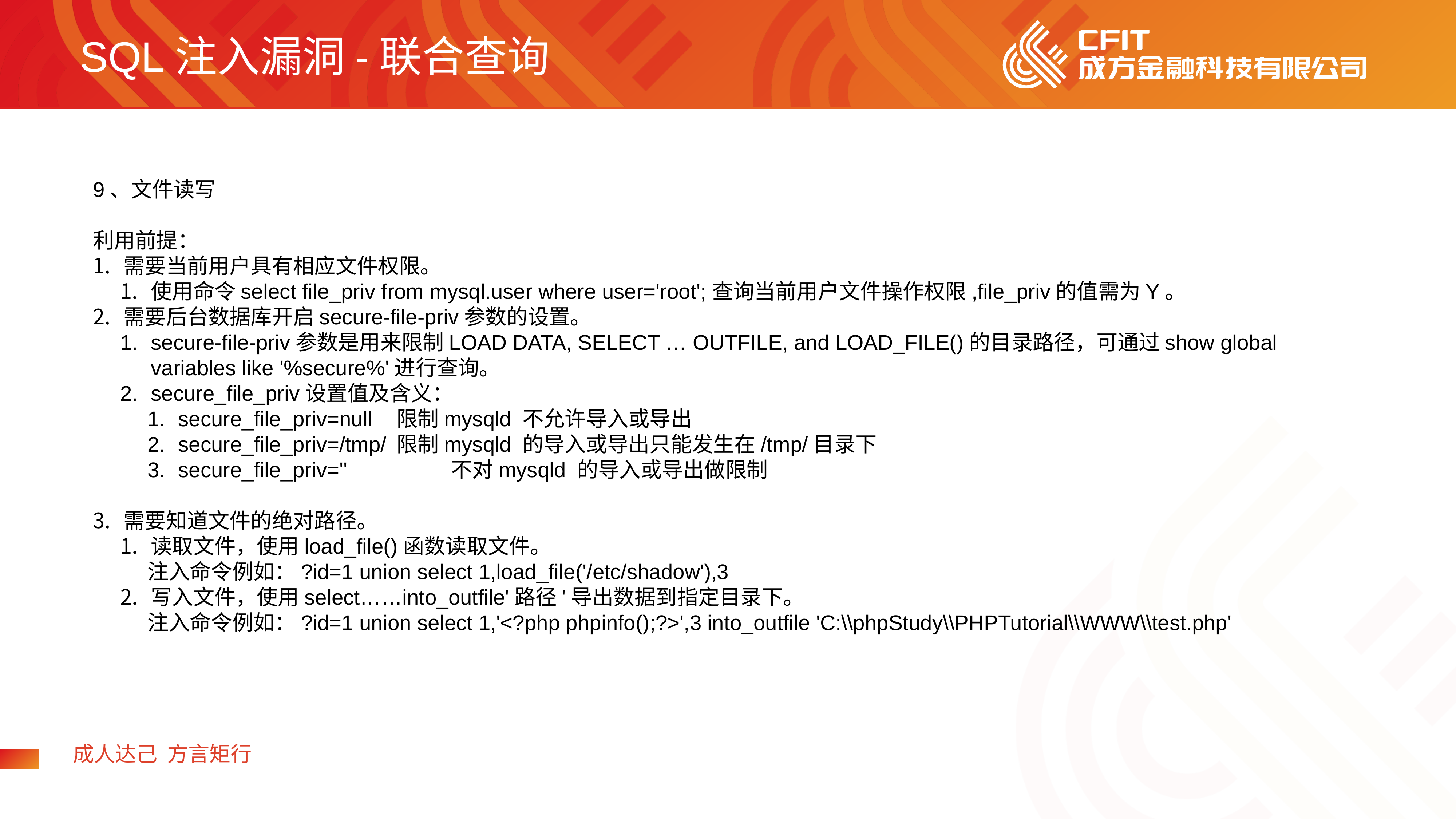

SQL注入漏洞-联合查询
9、文件读写

利用前提：
需要当前用户具有相应文件权限。
使用命令select file_priv from mysql.user where user='root';查询当前用户文件操作权限,file_priv的值需为Y。
需要后台数据库开启secure-file-priv参数的设置。
secure-file-priv参数是用来限制LOAD DATA, SELECT … OUTFILE, and LOAD_FILE()的目录路径，可通过show global variables like '%secure%'进行查询。
secure_file_priv设置值及含义：
secure_file_priv=null	限制mysqld 不允许导入或导出
secure_file_priv=/tmp/	限制mysqld 的导入或导出只能发生在/tmp/目录下
secure_file_priv=''		不对mysqld 的导入或导出做限制

需要知道文件的绝对路径。
读取文件，使用load_file()函数读取文件。
注入命令例如：?id=1 union select 1,load_file('/etc/shadow'),3
写入文件，使用select……into_outfile'路径'导出数据到指定目录下。
注入命令例如：?id=1 union select 1,'<?php phpinfo();?>',3 into_outfile 'C:\\phpStudy\\PHPTutorial\\WWW\\test.php'